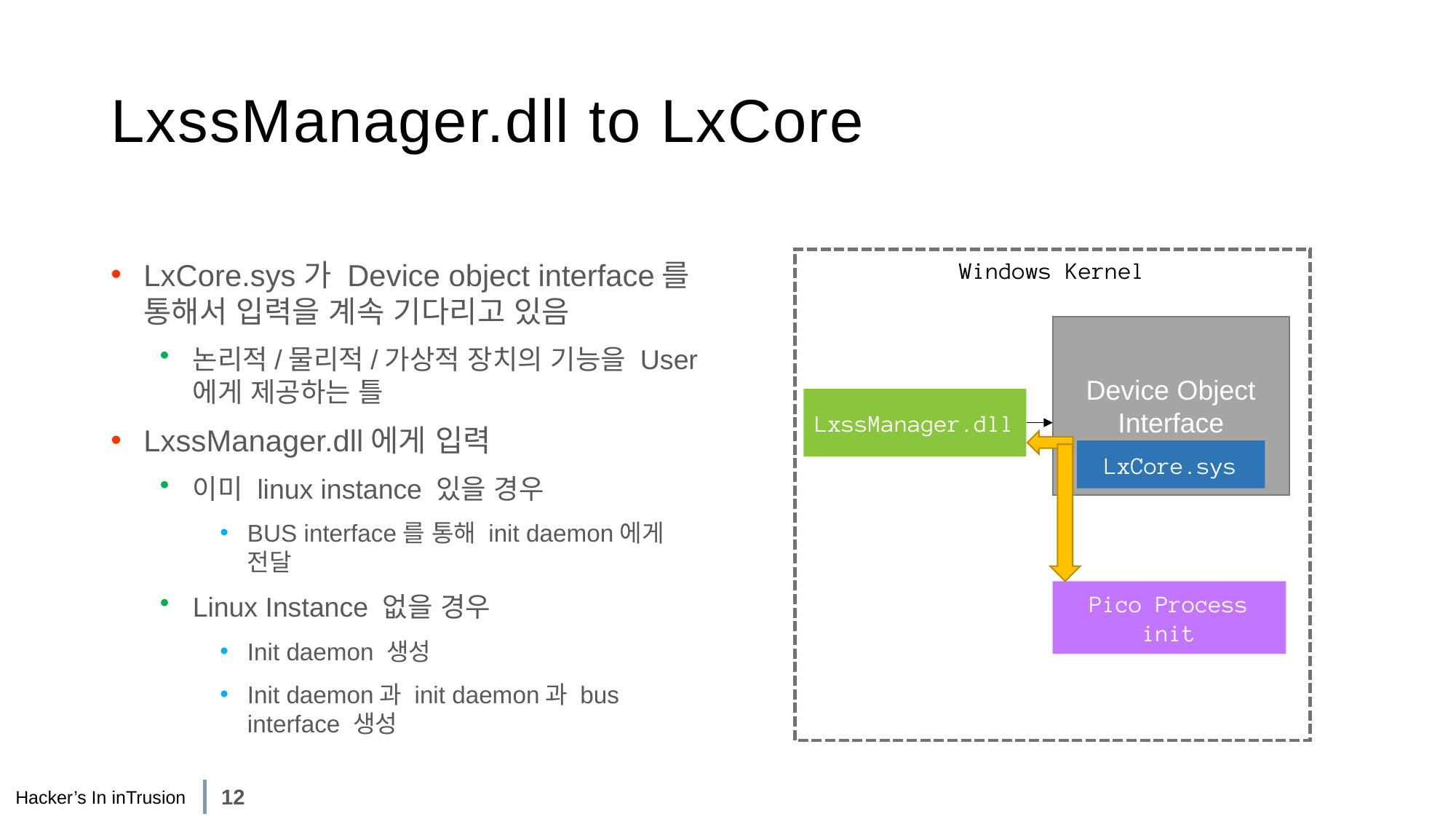

# LxssManager.dll to LxCore

LxCore.sys가 Device object interface를 통해서 입력을 계속 기다리고 있음
논리적/물리적/가상적 장치의 기능을 User에게 제공하는 틀
LxssManager.dll에게 입력
이미 linux instance 있을 경우
BUS interface를 통해 init daemon에게 전달
Linux Instance 없을 경우
Init daemon 생성
Init daemon과 init daemon과 bus interface 생성
Windows Kernel
Device Object Interface
LxssManager.dll

LxCore.sys

Pico Process
init